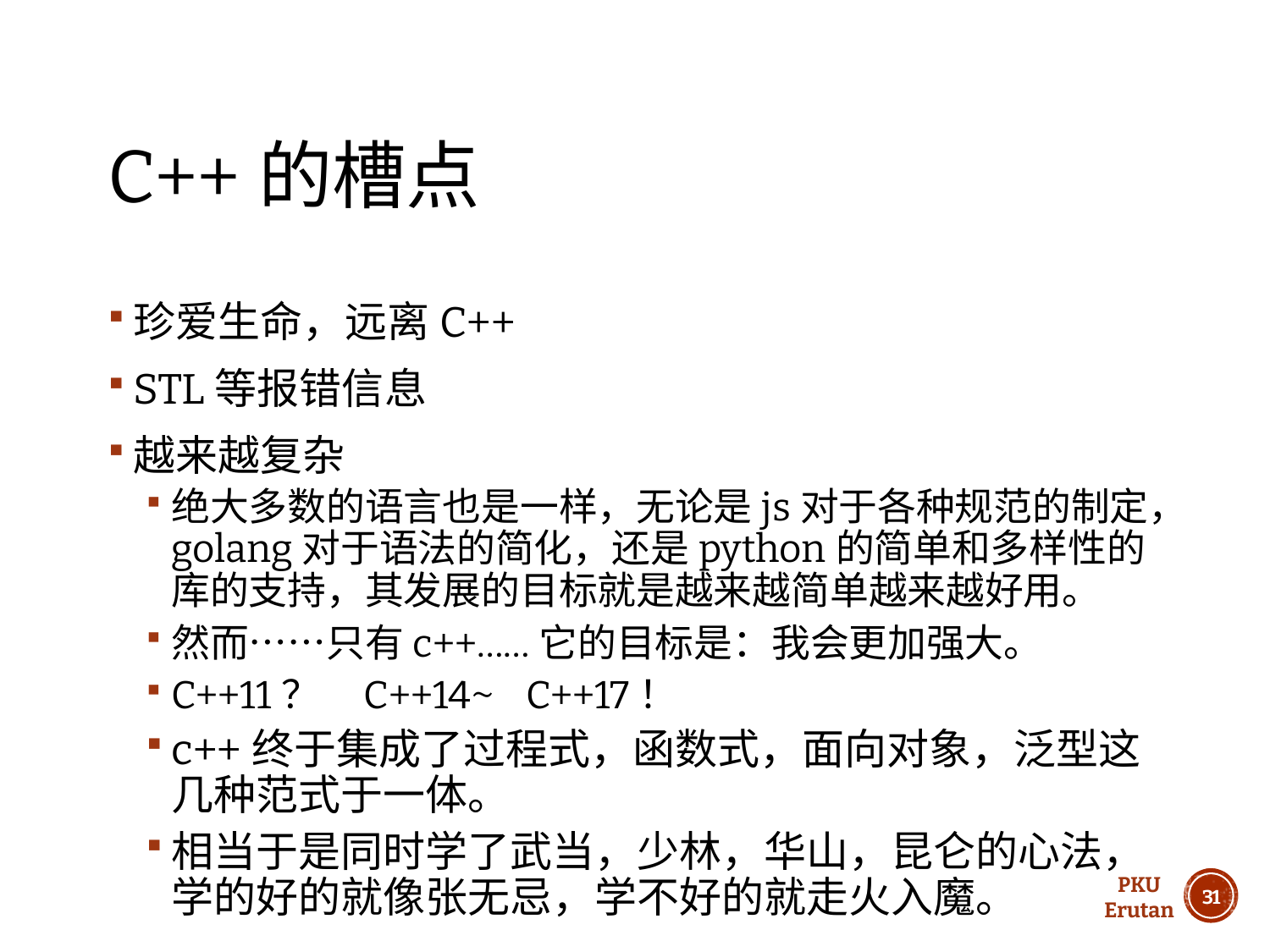

# C++的槽点
珍爱生命，远离C++
STL等报错信息
越来越复杂
绝大多数的语言也是一样，无论是js对于各种规范的制定，golang对于语法的简化，还是python的简单和多样性的库的支持，其发展的目标就是越来越简单越来越好用。
然而……只有c++……它的目标是：我会更加强大。
C++11？    C++14~    C++17！
c++终于集成了过程式，函数式，面向对象，泛型这几种范式于一体。
相当于是同时学了武当，少林，华山，昆仑的心法，学的好的就像张无忌，学不好的就走火入魔。
PKU
Erutan
31